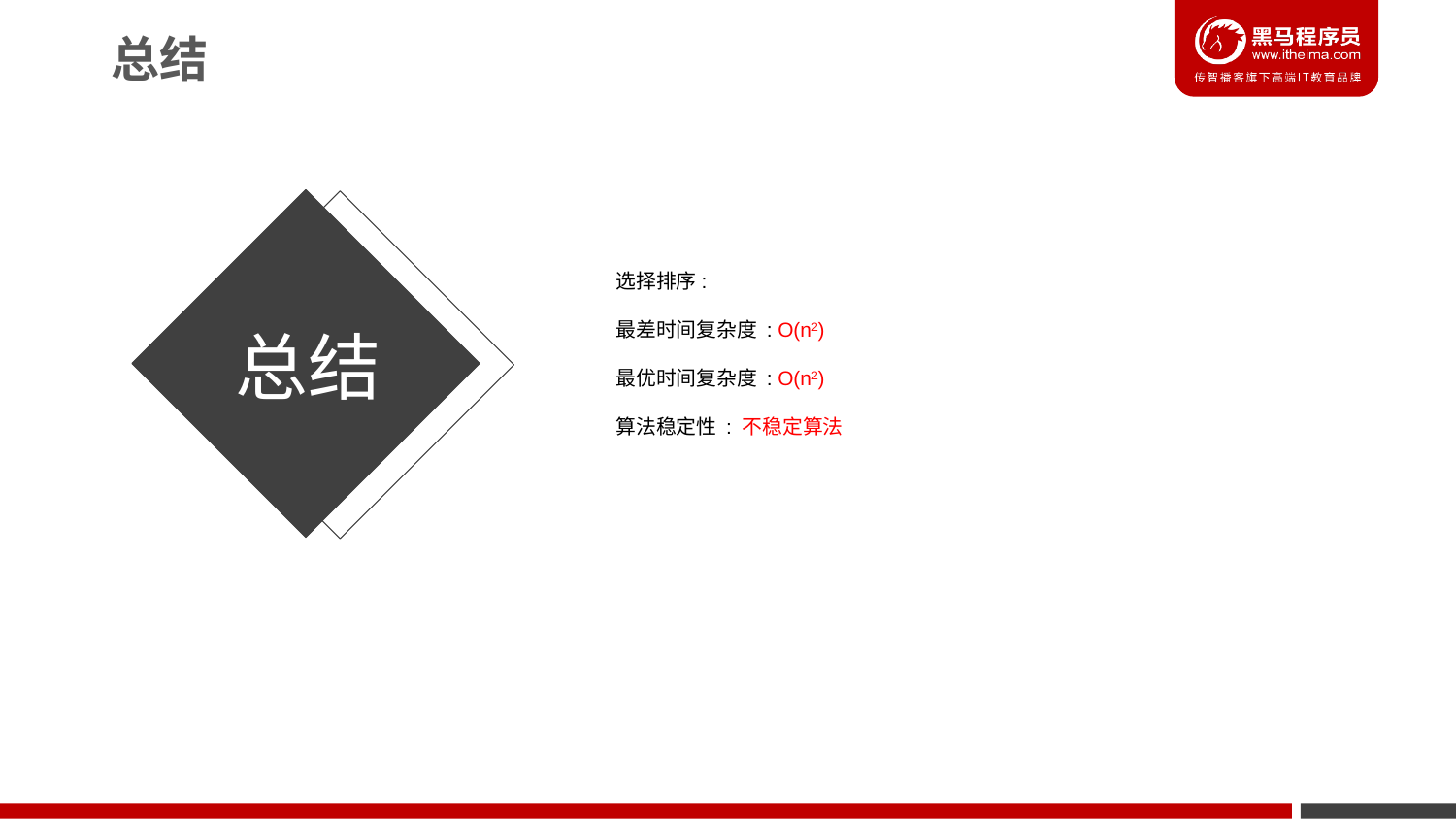

总结

选择排序:

最差时间复杂度 : O(n2)

最优时间复杂度 : O(n2)

算法稳定性 : 不稳定算法
总结